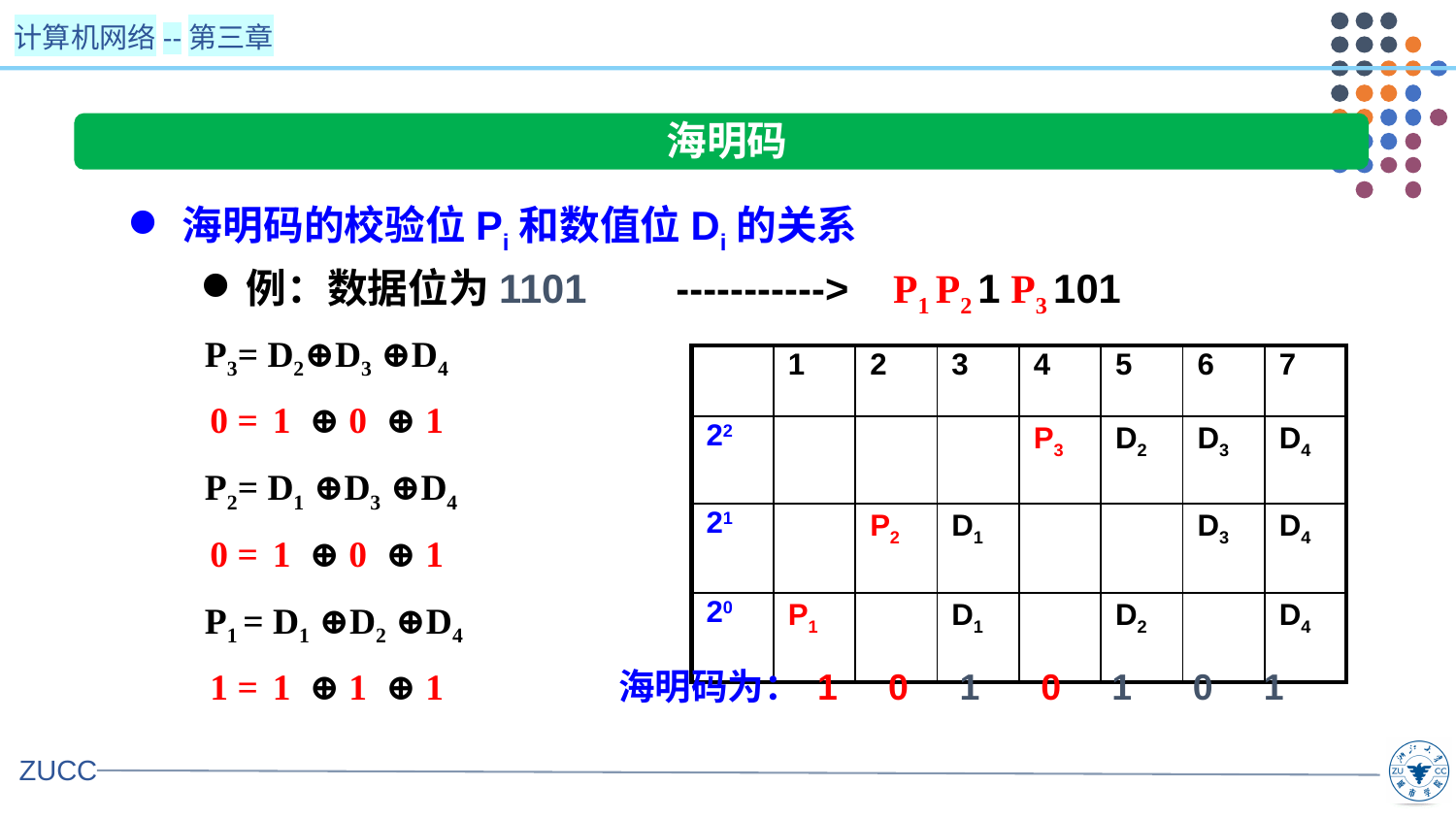

海明码

海明码的校验位Pi和数值位Di的关系
例：数据位为1101        ----------->    P1 P2 1 P3 101
P3= D2⊕D3 ⊕D4
 0 =  1  ⊕ 0  ⊕ 1
P2= D1 ⊕D3 ⊕D4
 0 =  1  ⊕ 0  ⊕ 1
P1 = D1 ⊕D2 ⊕D4
 1 =  1  ⊕ 1  ⊕ 1                  海明码为： 1     0     1      0     1      0     1
|  | 1 | 2 | 3 | 4 | 5 | 6 | 7 |
| --- | --- | --- | --- | --- | --- | --- | --- |
| 22 |  |  |  | P3 | D2 | D3 | D4 |
| 21 |  | P2 | D1 |  |  | D3 | D4 |
| 20 | P1 |  | D1 |  | D2 |  | D4 |